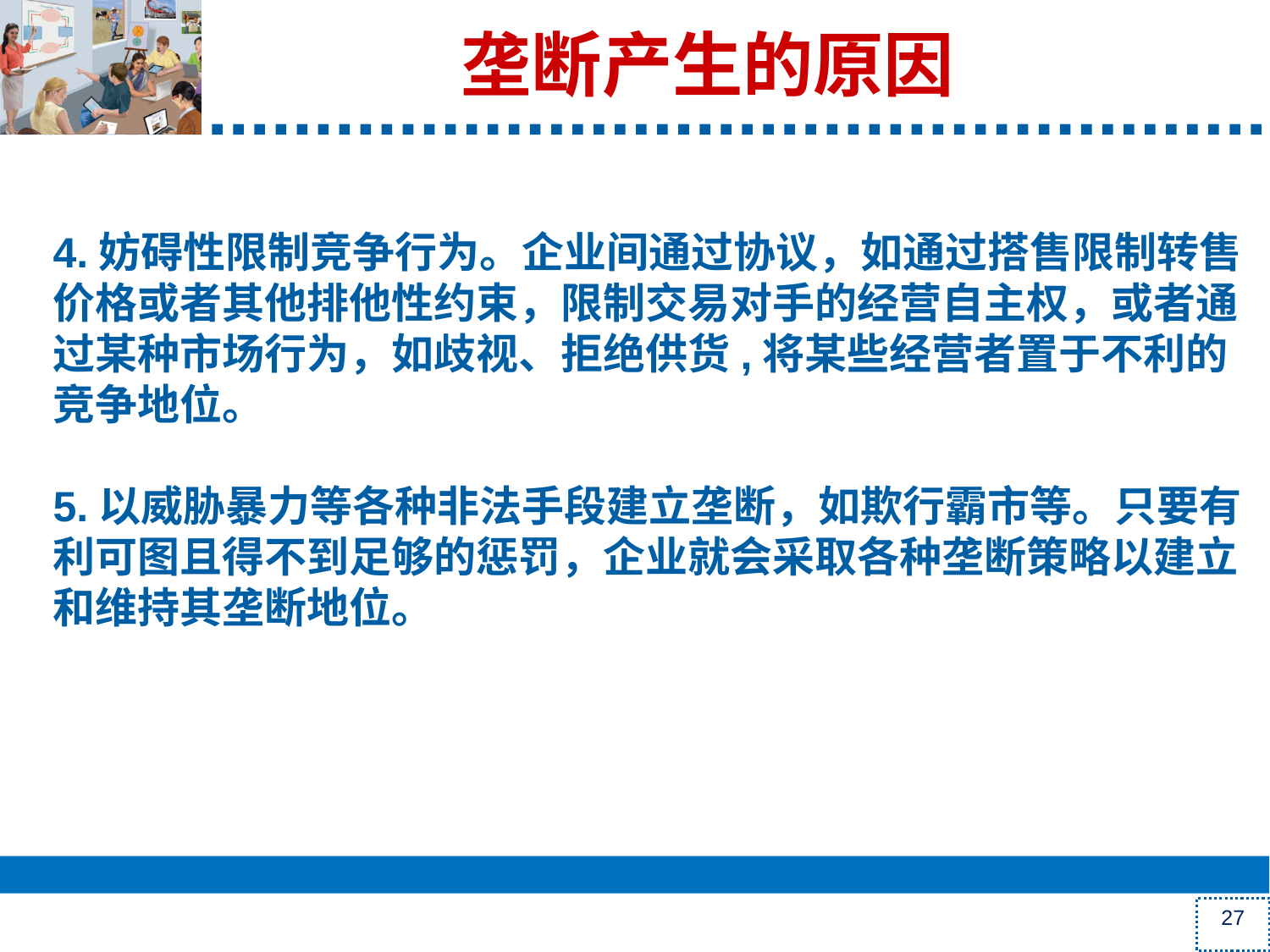

# 垄断产生的原因

4.妨碍性限制竞争行为。企业间通过协议，如通过搭售限制转售价格或者其他排他性约束，限制交易对手的经营自主权，或者通过某种市场行为，如歧视、拒绝供货,将某些经营者置于不利的竞争地位。

5.以威胁暴力等各种非法手段建立垄断，如欺行霸市等。只要有利可图且得不到足够的惩罚，企业就会采取各种垄断策略以建立和维持其垄断地位。

27